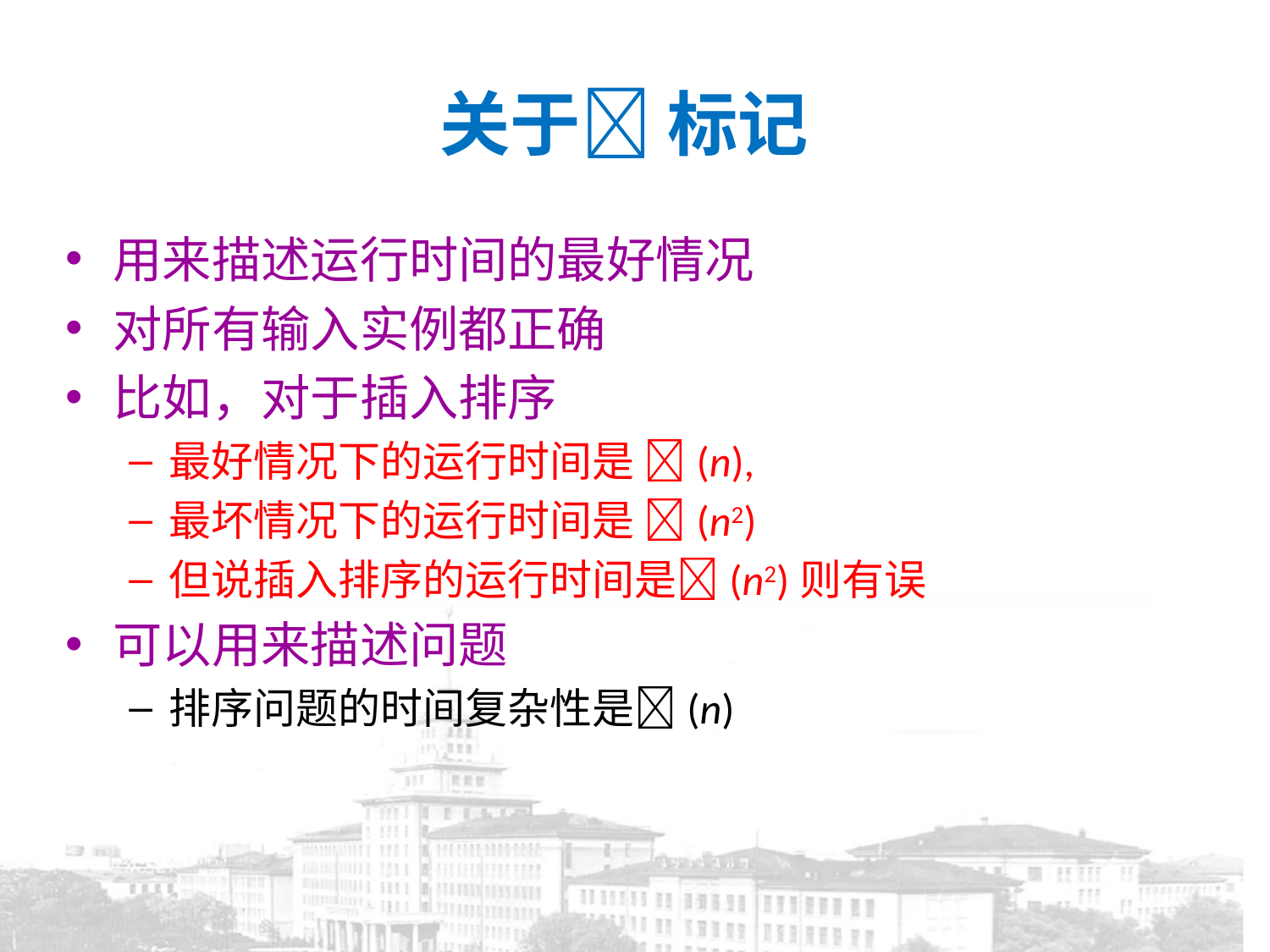

# 关于Ω 标记
用来描述运行时间的最好情况
对所有输入实例都正确
比如，对于插入排序
最好情况下的运行时间是 Ω(n),
最坏情况下的运行时间是 Ω(n2)
但说插入排序的运行时间是Ω(n2)则有误
可以用来描述问题
排序问题的时间复杂性是Ω(n)

14